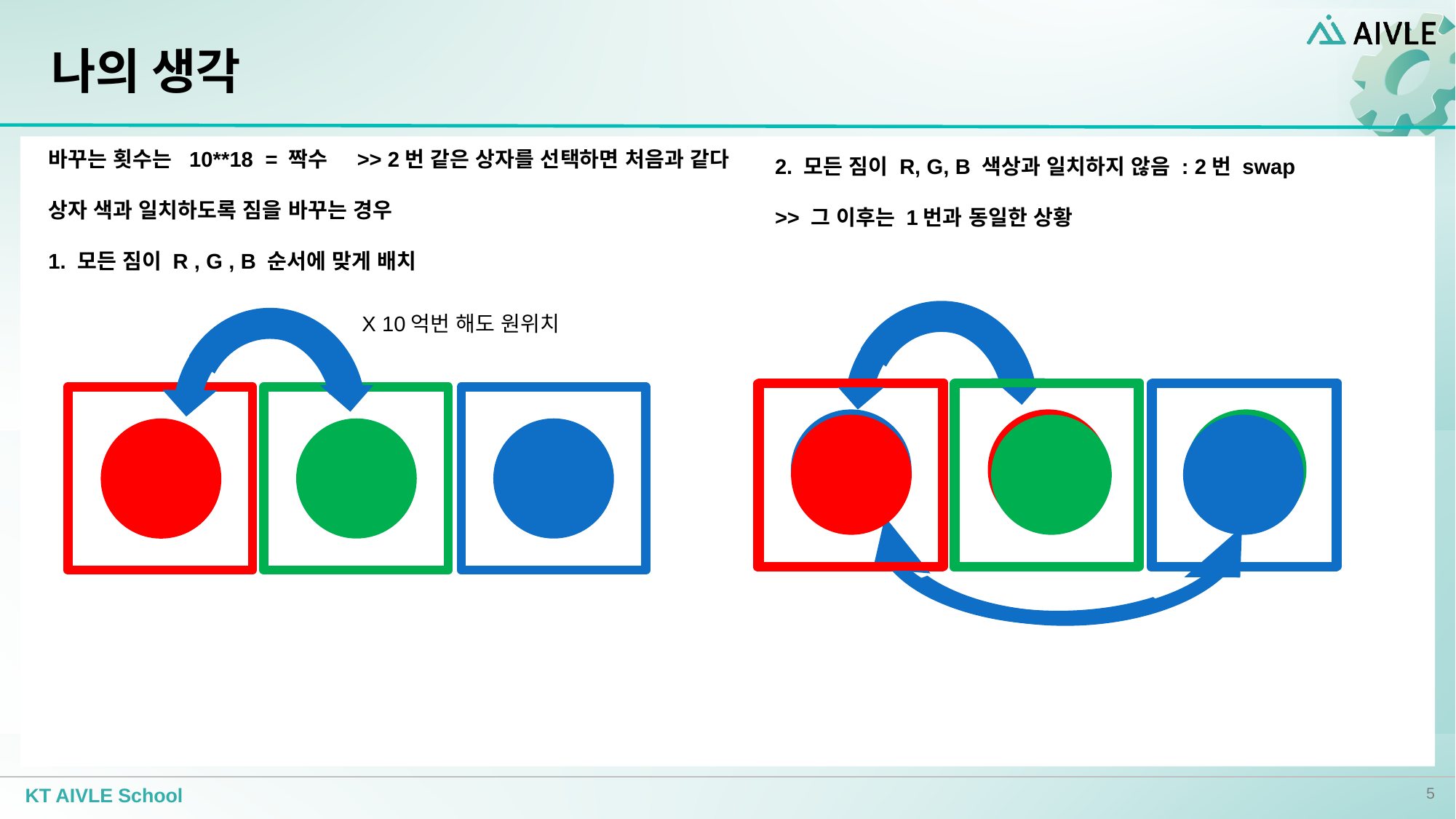

# 나의 생각
바꾸는 횟수는  10**18  = 짝수    >> 2번 같은 상자를 선택하면 처음과 같다

상자 색과 일치하도록 짐을 바꾸는 경우

1. 모든 짐이 R , G , B 순서에 맞게 배치
2. 모든 짐이 R, G, B 색상과 일치하지 않음 : 2번 swap

>> 그 이후는 1번과 동일한 상황

X 10억번 해도 원위치